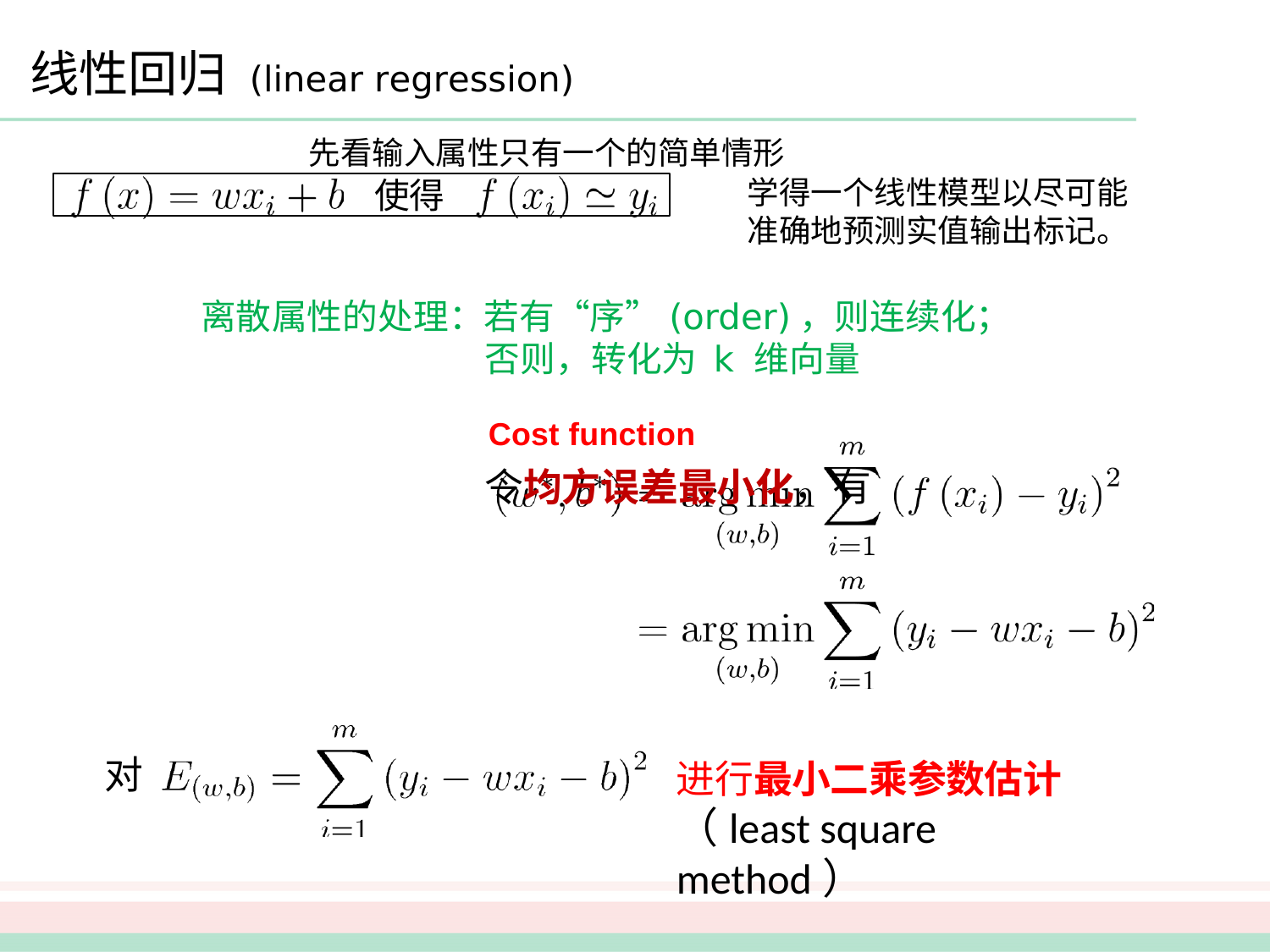

# 线性回归 (linear regression)
先看输入属性只有一个的简单情形
学得一个线性模型以尽可能准确地预测实值输出标记。
使得

离散属性的处理：若有“序”(order)，则连续化；
否则，转化为 k 维向量

令均方误差最小化，有
Cost function

对
进行最小二乘参数估计（least square method）